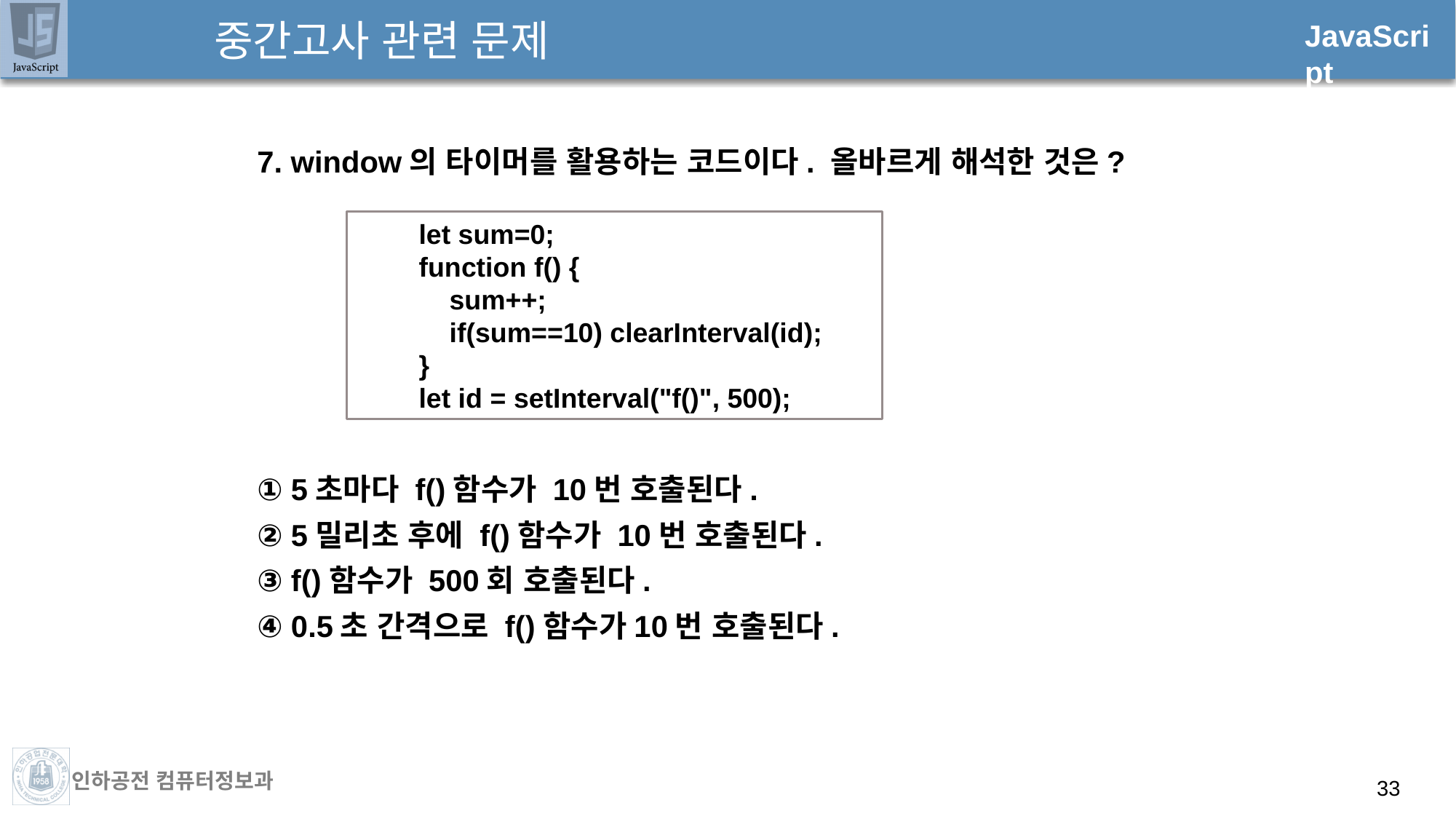

# 중간고사 관련 문제
7. window의 타이머를 활용하는 코드이다. 올바르게 해석한 것은?

① 5초마다 f()함수가 10번 호출된다.
② 5밀리초 후에 f()함수가 10번 호출된다.
③ f()함수가 500회 호출된다.
④ 0.5초 간격으로 f()함수가10번 호출된다.
        let sum=0;
        function f() {
            sum++;
            if(sum==10) clearInterval(id);
        }
        let id = setInterval("f()", 500);